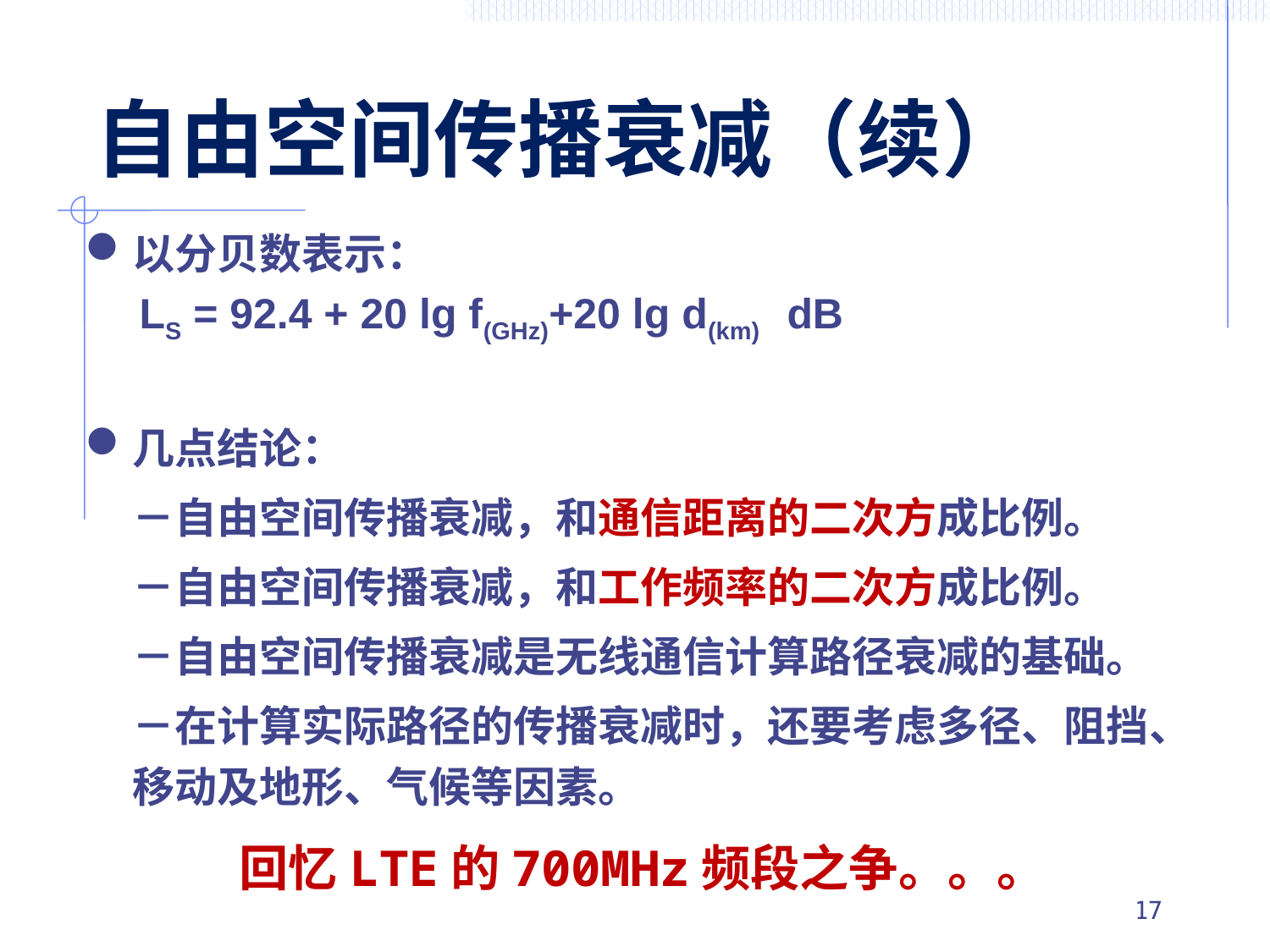

# 自由空间传播衰减（续）
以分贝数表示：
	 LS = 92.4 + 20 lg f(GHz)+20 lg d(km)    dB

几点结论：
	－自由空间传播衰减，和通信距离的二次方成比例。
	－自由空间传播衰减，和工作频率的二次方成比例。
	－自由空间传播衰减是无线通信计算路径衰减的基础。
	－在计算实际路径的传播衰减时，还要考虑多径、阻挡、移动及地形、气候等因素。

回忆LTE的700MHz频段之争。。。
17